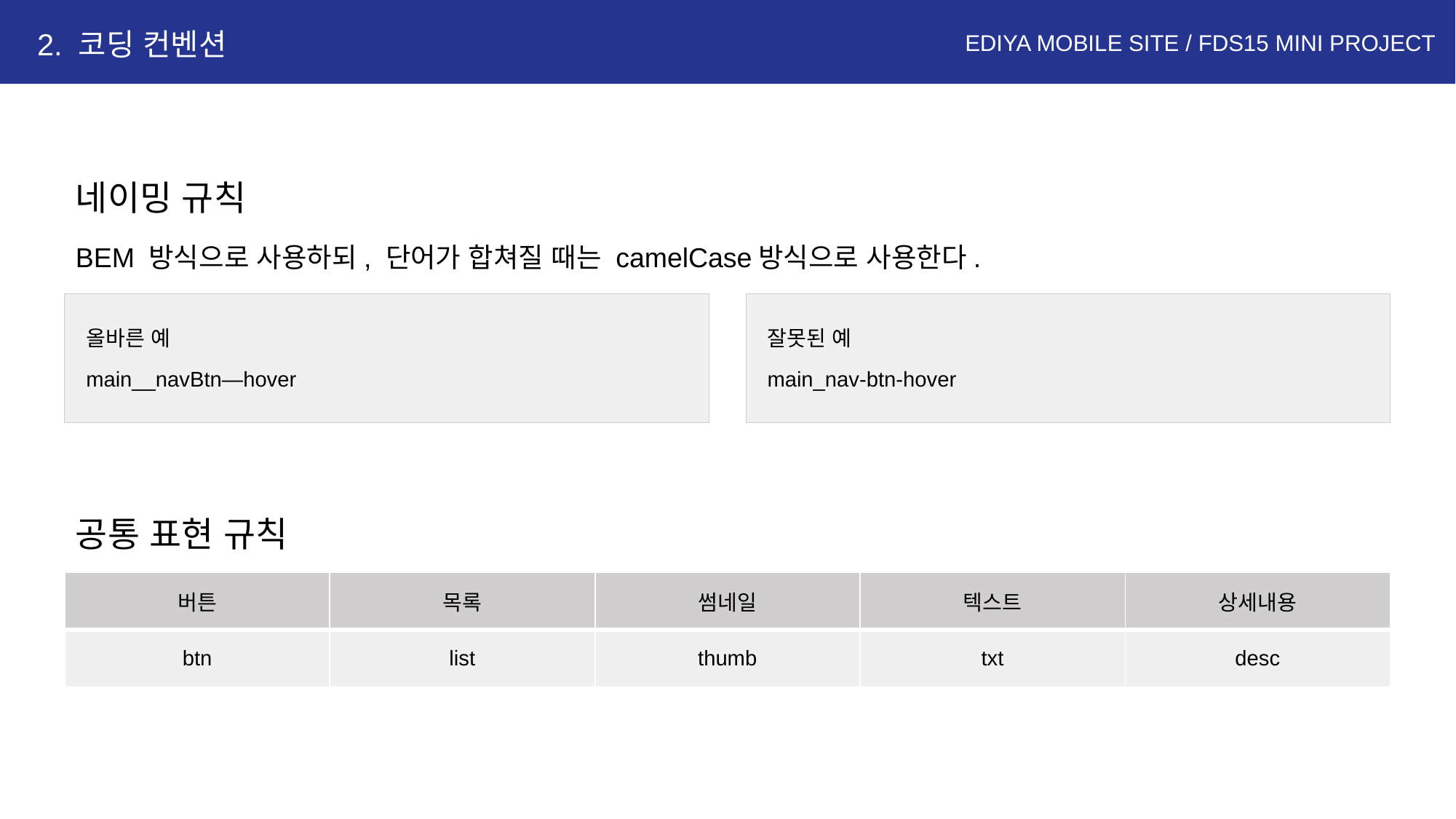

2. 코딩 컨벤션
네이밍 규칙
BEM 방식으로 사용하되, 단어가 합쳐질 때는 camelCase방식으로 사용한다.
올바른 예
main__navBtn—hover
잘못된 예
main_nav-btn-hover
공통 표현 규칙
| 버튼 | 목록 | 썸네일 | 텍스트 | 상세내용 |
| --- | --- | --- | --- | --- |
| btn | list | thumb | txt | desc |